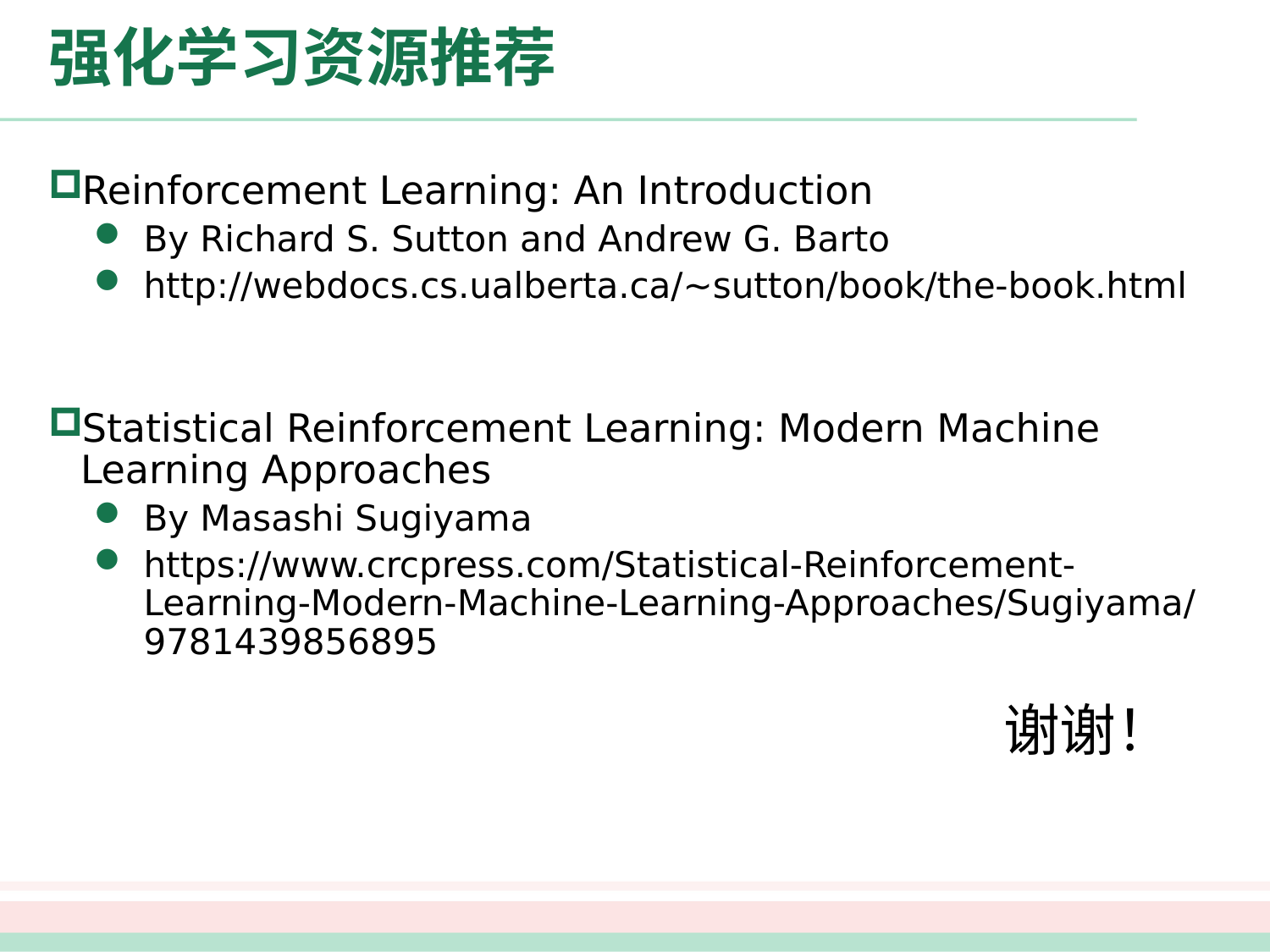

# 强化学习资源推荐
Reinforcement Learning: An Introduction
By Richard S. Sutton and Andrew G. Barto
http://webdocs.cs.ualberta.ca/~sutton/book/the-book.html

Statistical Reinforcement Learning: Modern Machine Learning Approaches
By Masashi Sugiyama
https://www.crcpress.com/Statistical-Reinforcement-Learning-Modern-Machine-Learning-Approaches/Sugiyama/9781439856895

谢谢！